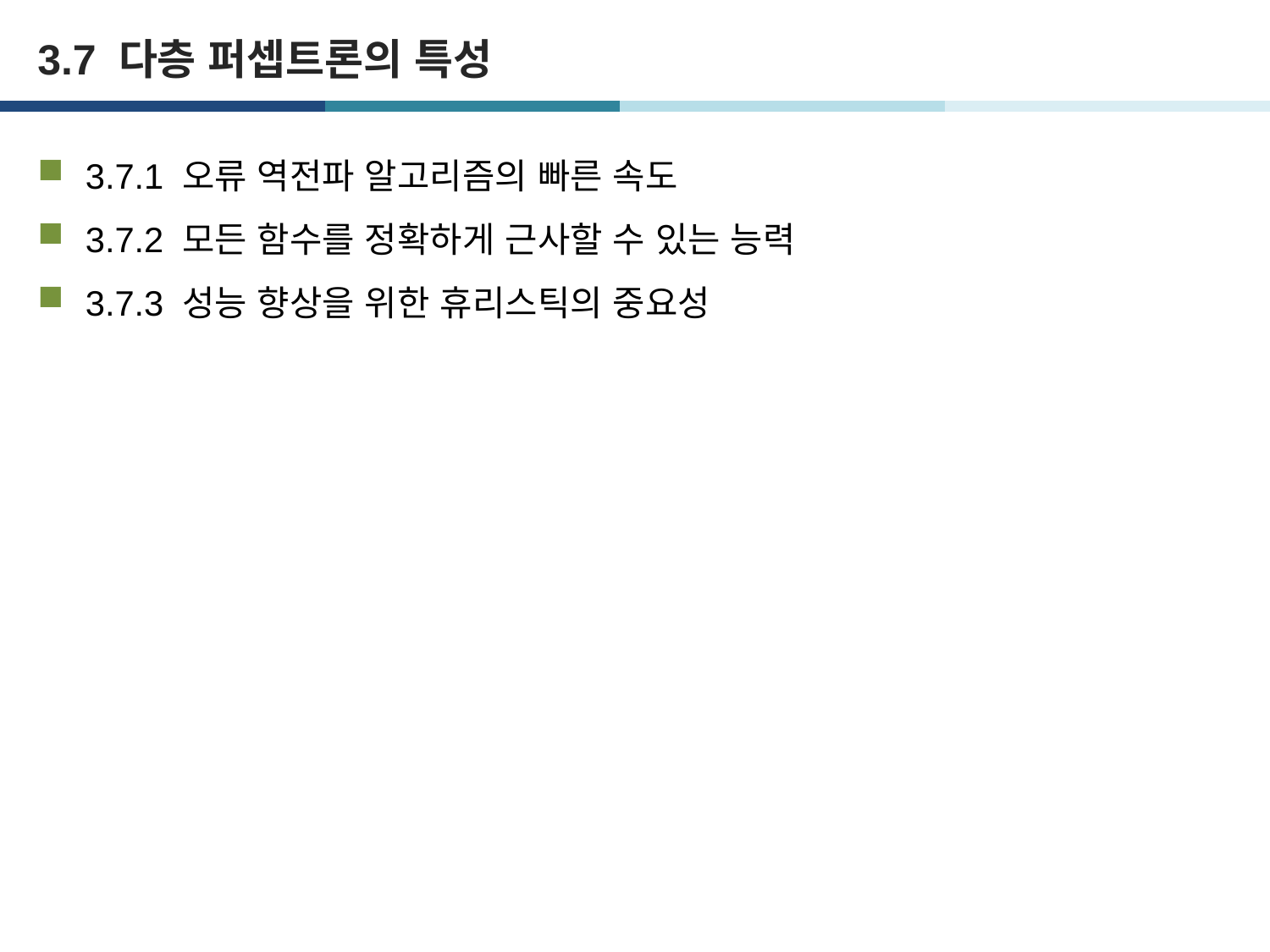

# 3.7 다층 퍼셉트론의 특성
3.7.1 오류 역전파 알고리즘의 빠른 속도
3.7.2 모든 함수를 정확하게 근사할 수 있는 능력
3.7.3 성능 향상을 위한 휴리스틱의 중요성